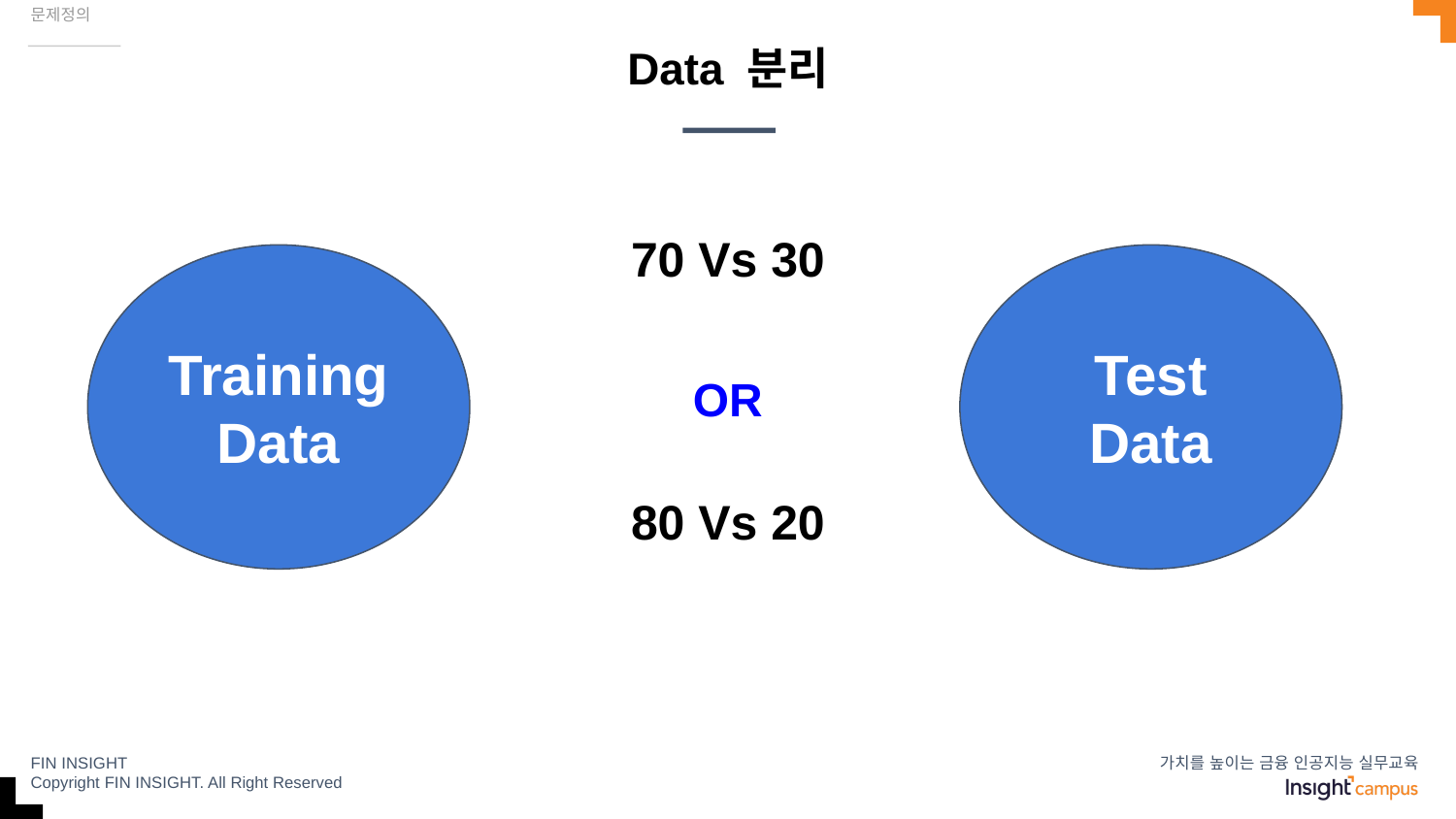

문제정의
# Data 분리
70 Vs 30
Training
Data
Test
Data
OR
80 Vs 20